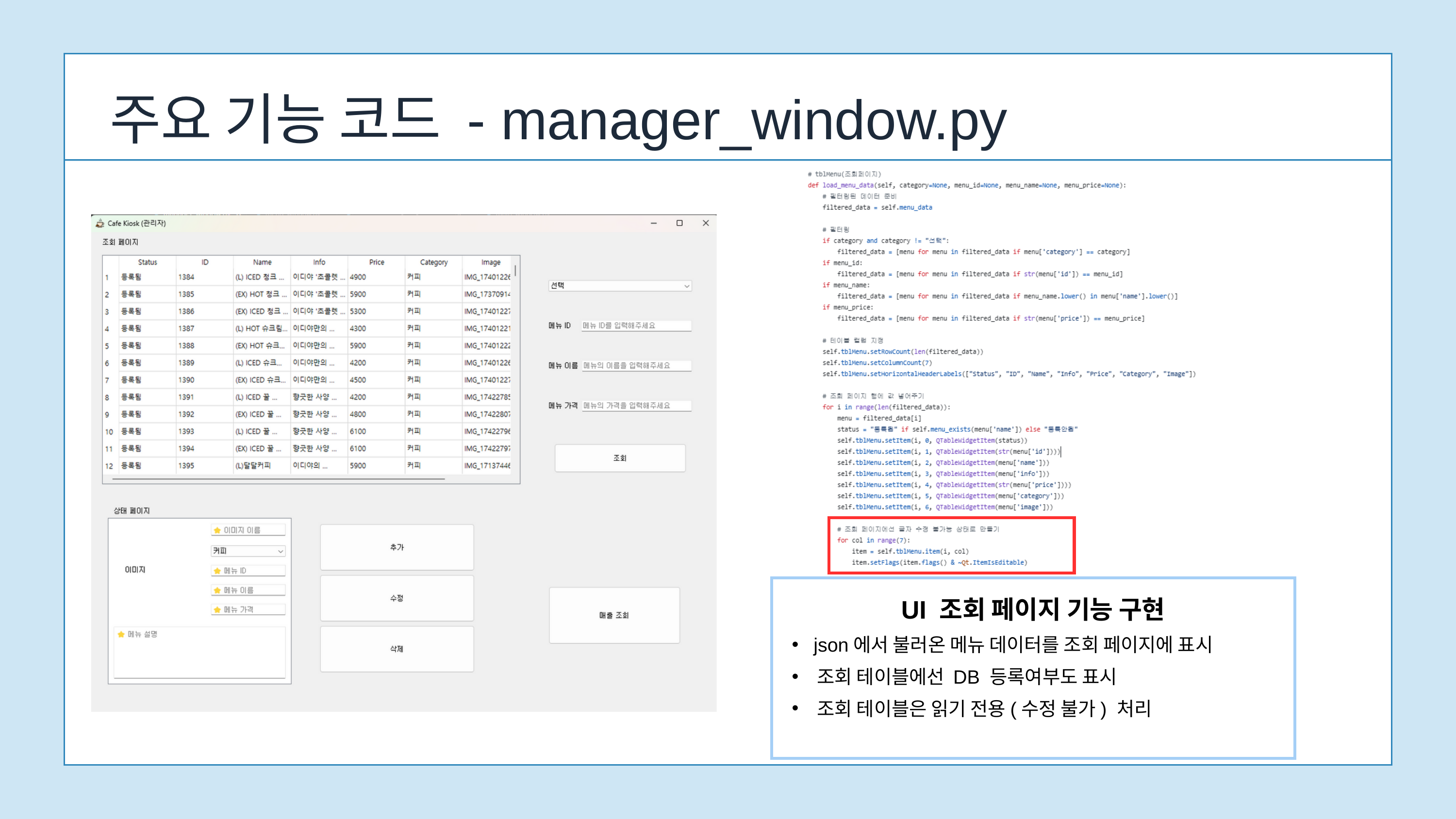

주요 기능 코드 - manager_window.py

UI 조회 페이지 기능 구현
 json에서 불러온 메뉴 데이터를 조회 페이지에 표시
 조회 테이블에선 DB 등록여부도 표시
 조회 테이블은 읽기 전용(수정 불가) 처리